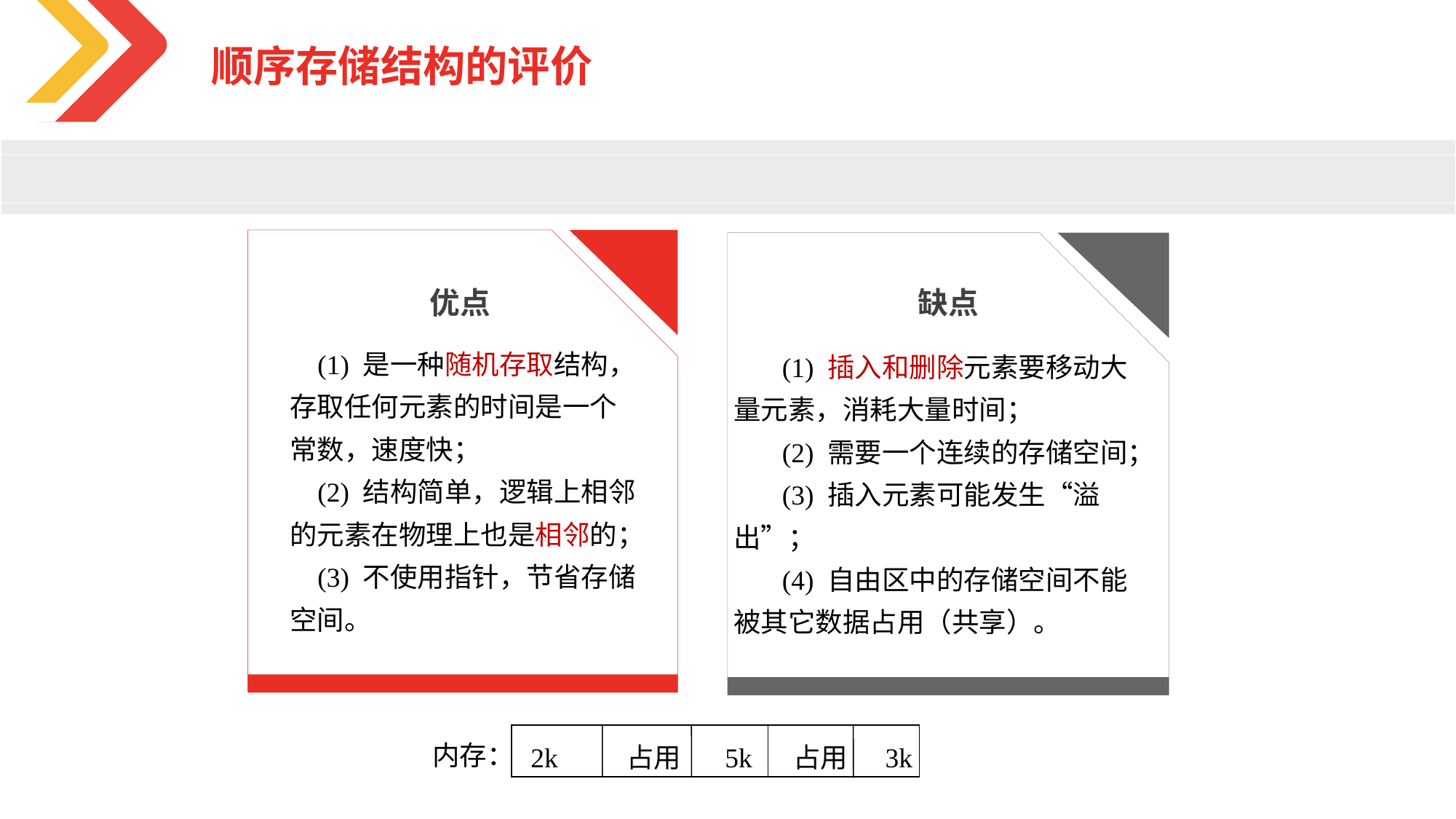

顺序存储结构的评价

优点
缺点
    (1) 是一种随机存取结构，存取任何元素的时间是一个
常数，速度快；
    (2) 结构简单，逻辑上相邻的元素在物理上也是相邻的；
    (3) 不使用指针，节省存储空间。
       (1) 插入和删除元素要移动大量元素，消耗大量时间；
       (2) 需要一个连续的存储空间；
       (3) 插入元素可能发生“溢出”；
       (4) 自由区中的存储空间不能被其它数据占用（共享）。

内存：

2k         占用      5k     占用     3k